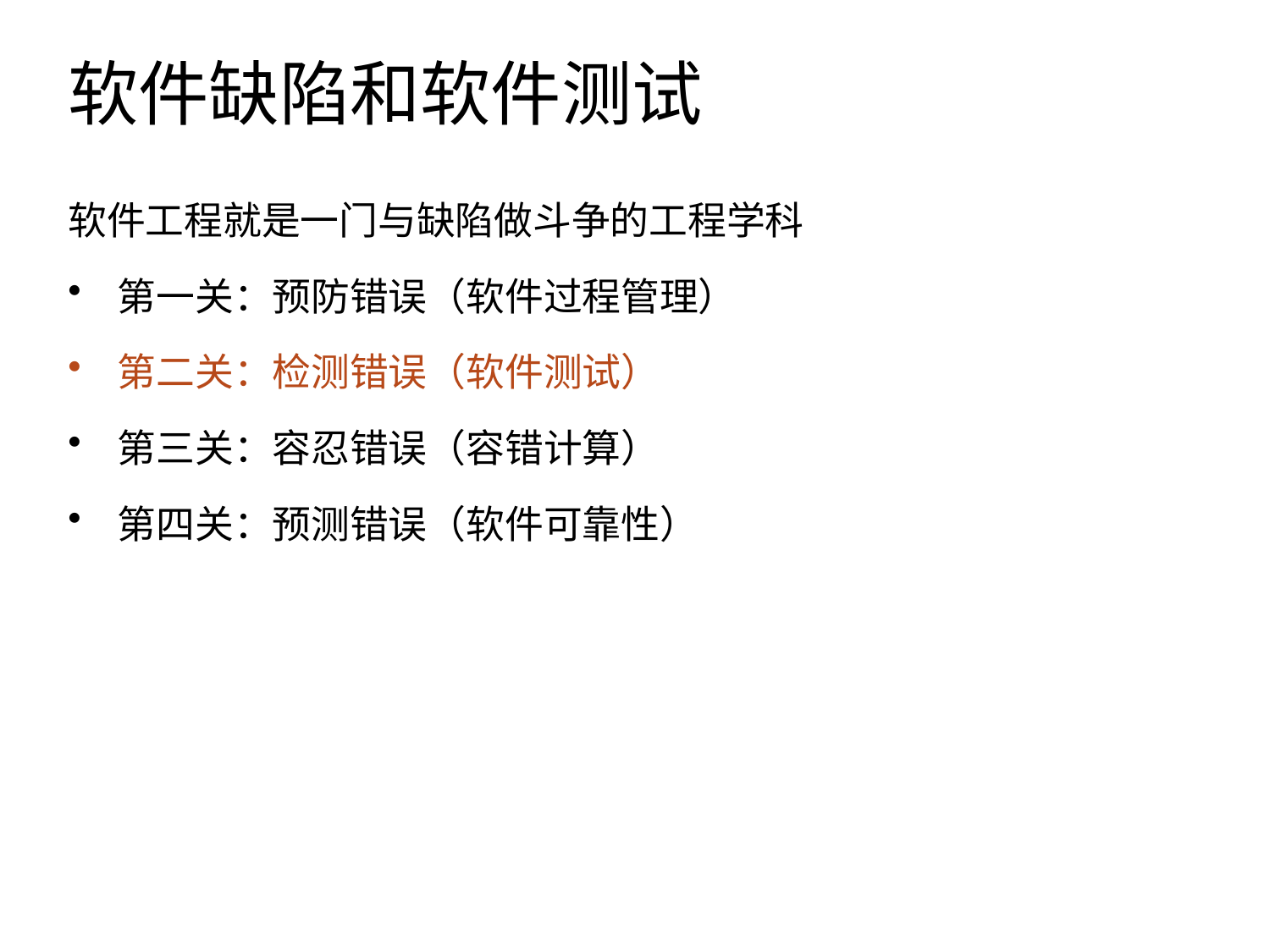

# 软件缺陷和软件测试
软件工程就是一门与缺陷做斗争的工程学科
第一关：预防错误（软件过程管理）
第二关：检测错误（软件测试）
第三关：容忍错误（容错计算）
第四关：预测错误（软件可靠性）